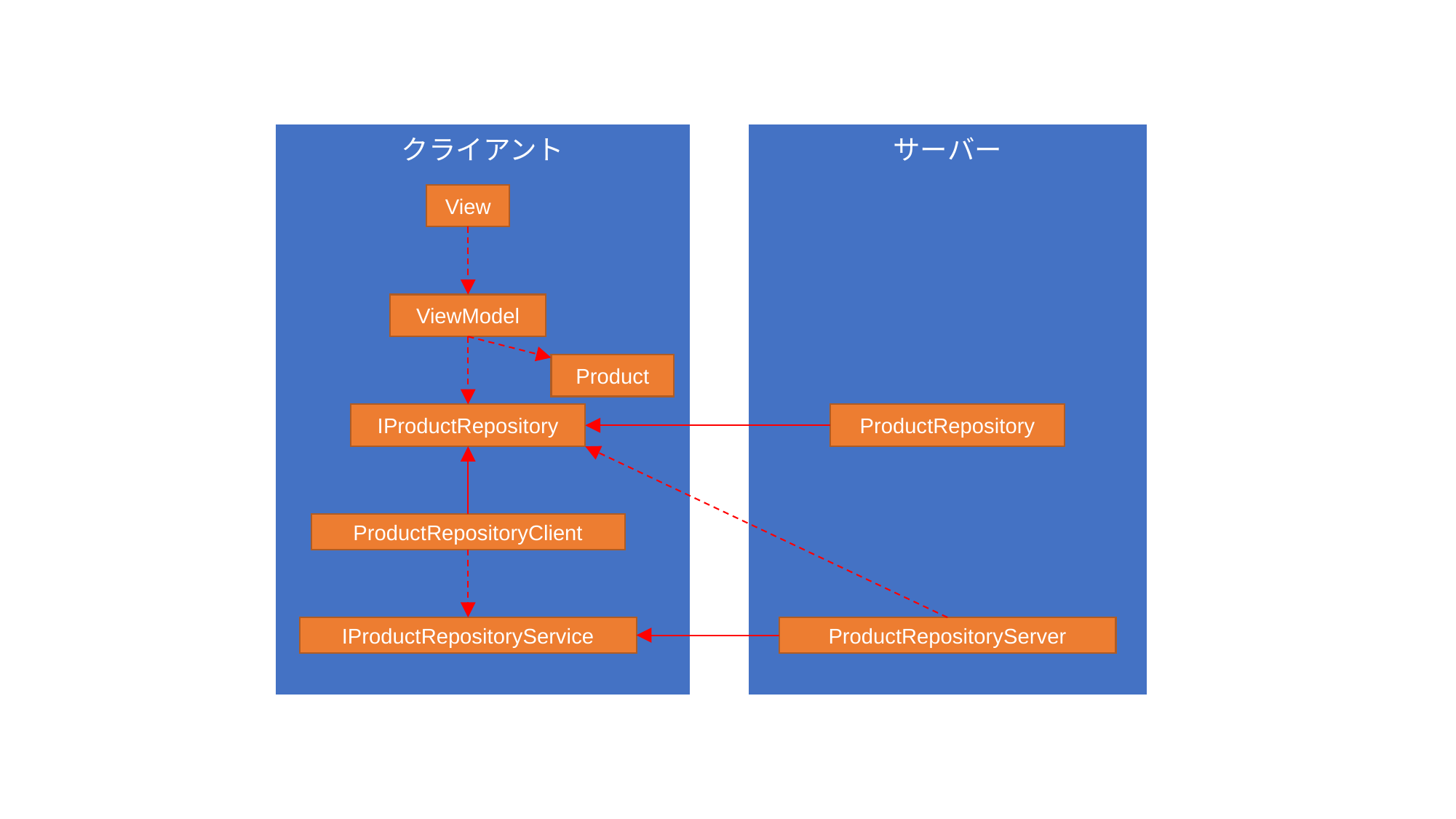

クライアント
サーバー
View
ViewModel
Product
ProductRepository
IProductRepository
ProductRepositoryClient
IProductRepositoryService
ProductRepositoryServer